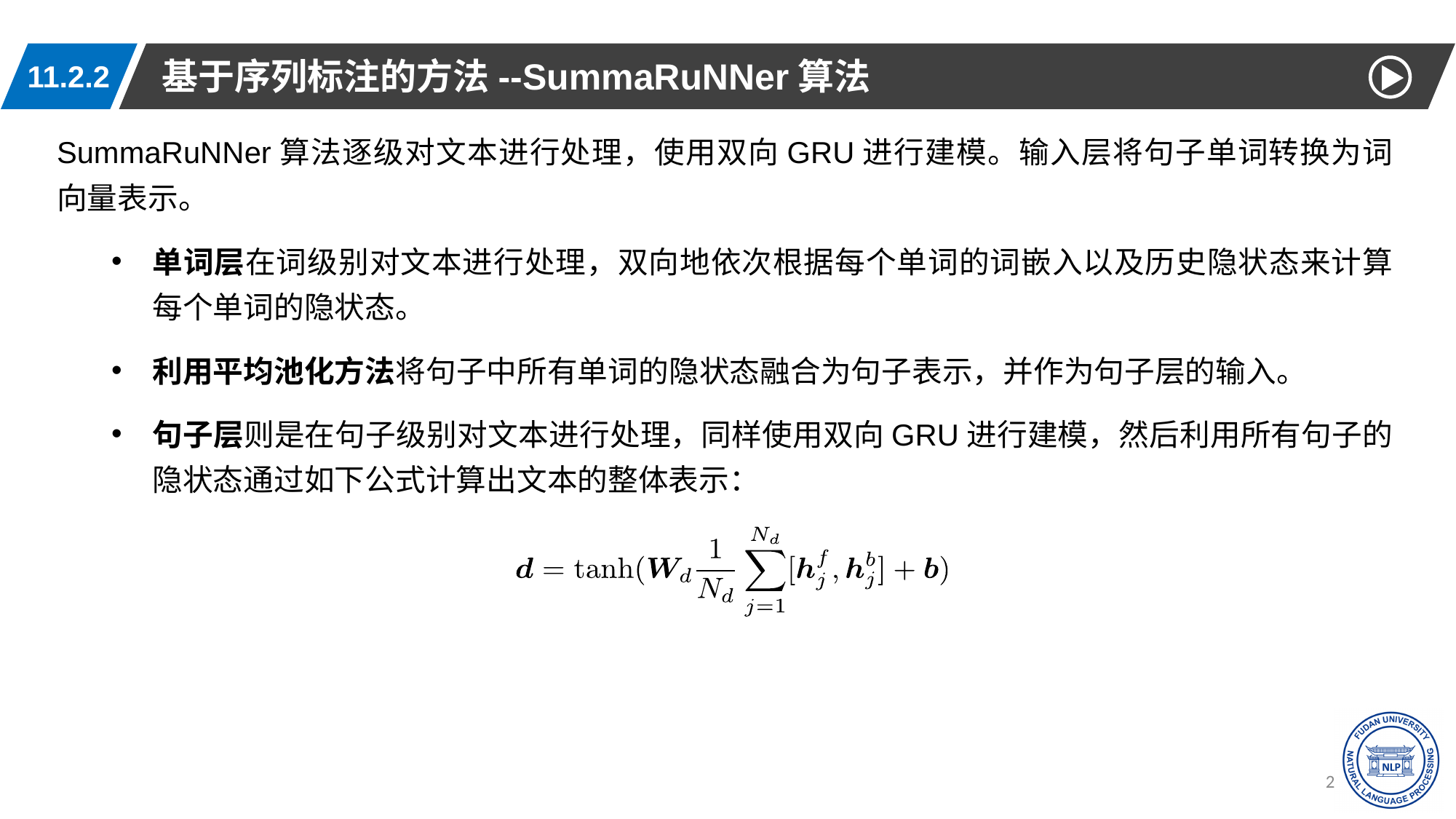

基于序列标注的方法--SummaRuNNer算法
11.2.2

SummaRuNNer算法逐级对文本进行处理，使用双向GRU进行建模。输入层将句子单词转换为词向量表示。
单词层在词级别对文本进行处理，双向地依次根据每个单词的词嵌入以及历史隐状态来计算每个单词的隐状态。
利用平均池化方法将句子中所有单词的隐状态融合为句子表示，并作为句子层的输入。
句子层则是在句子级别对文本进行处理，同样使用双向GRU进行建模，然后利用所有句子的隐状态通过如下公式计算出文本的整体表示：

29